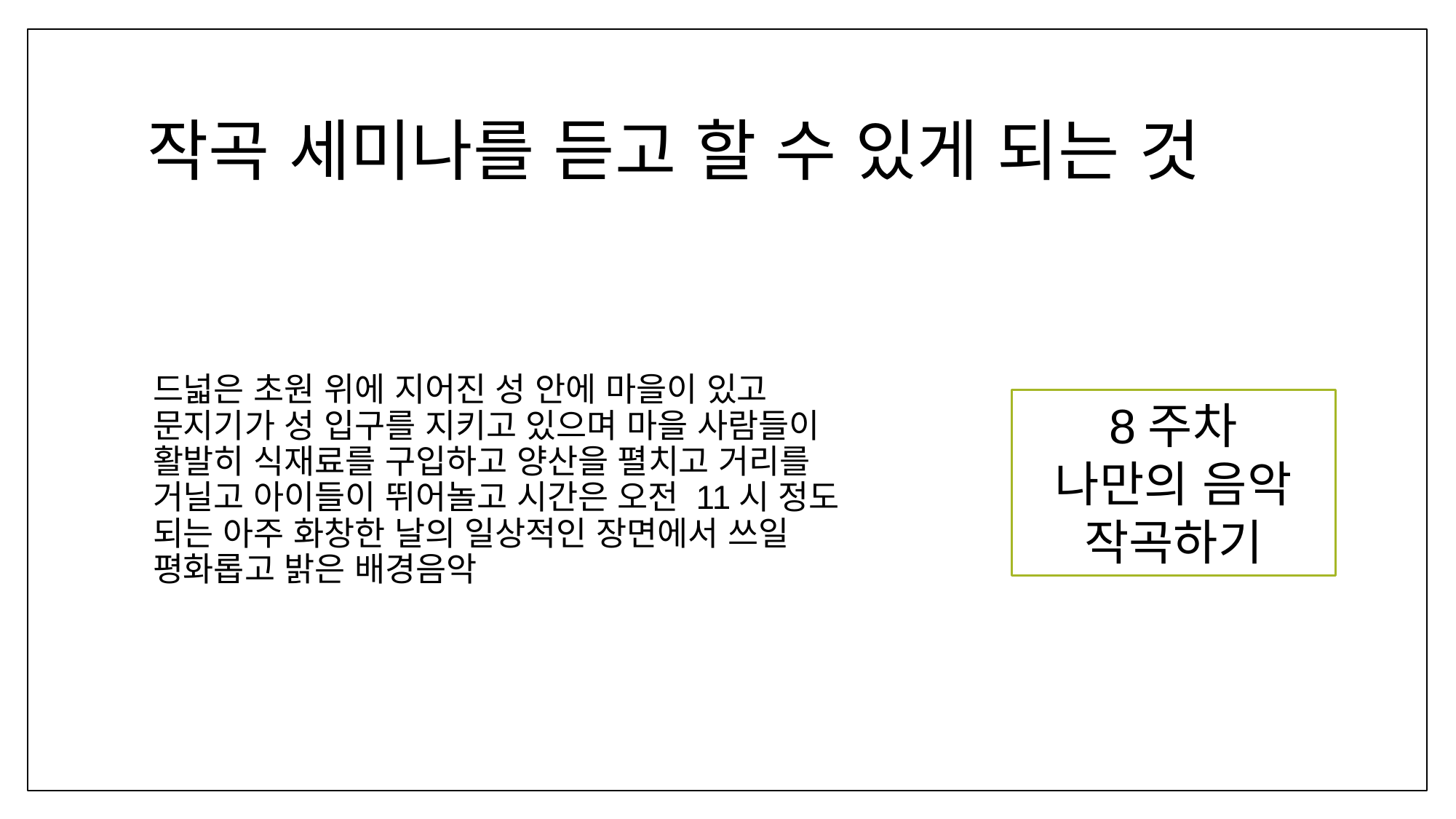

# 작곡 세미나를 듣고 할 수 있게 되는 것
드넓은 초원 위에 지어진 성 안에 마을이 있고
문지기가 성 입구를 지키고 있으며 마을 사람들이 활발히 식재료를 구입하고 양산을 펼치고 거리를
거닐고 아이들이 뛰어놀고 시간은 오전 11시 정도 되는 아주 화창한 날의 일상적인 장면에서 쓰일 평화롭고 밝은 배경음악
8주차
나만의 음악 작곡하기